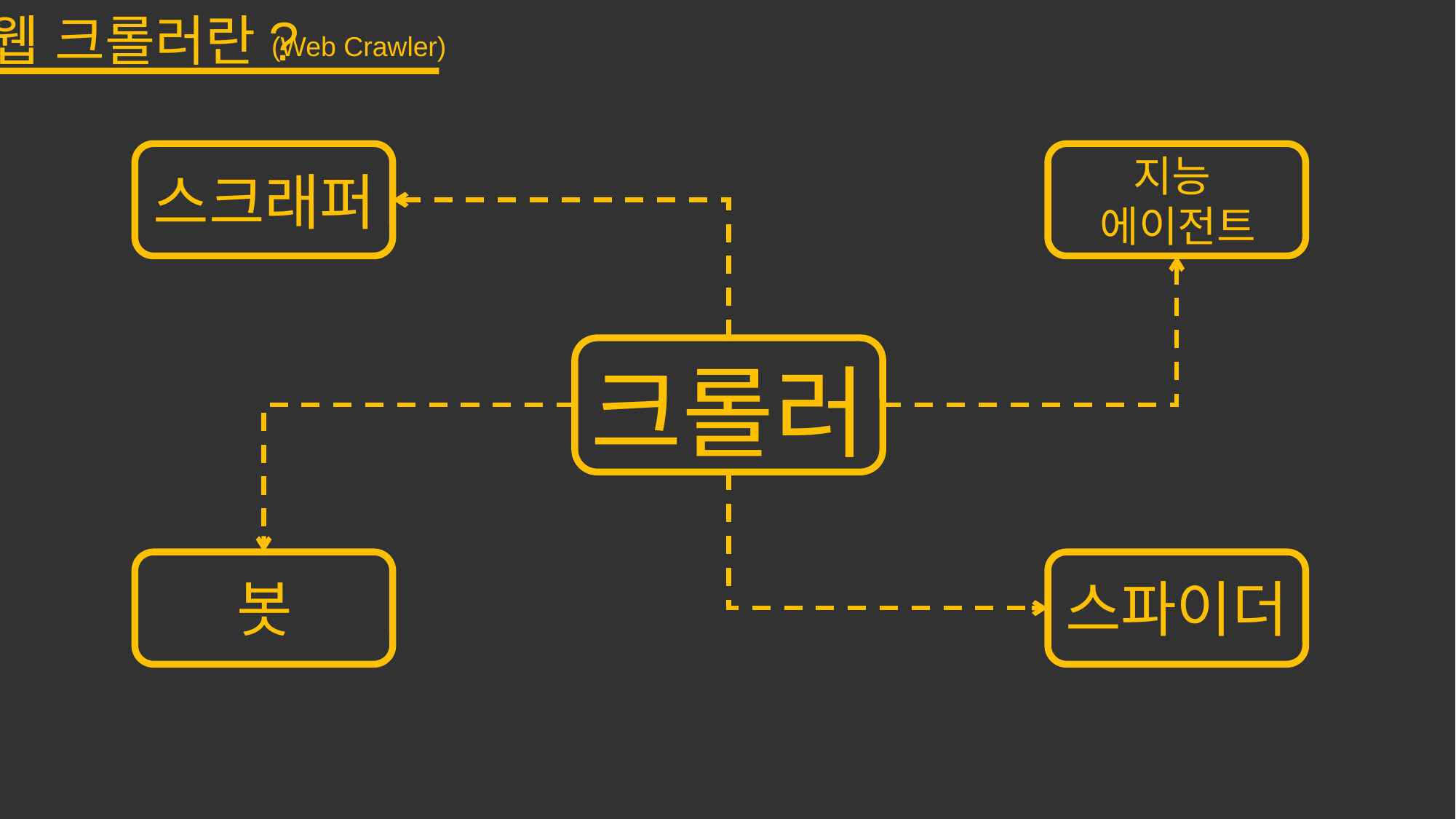

웹 크롤러란?
(Web Crawler)

지능
에이전트
스크래퍼

크롤러

봇

스파이더